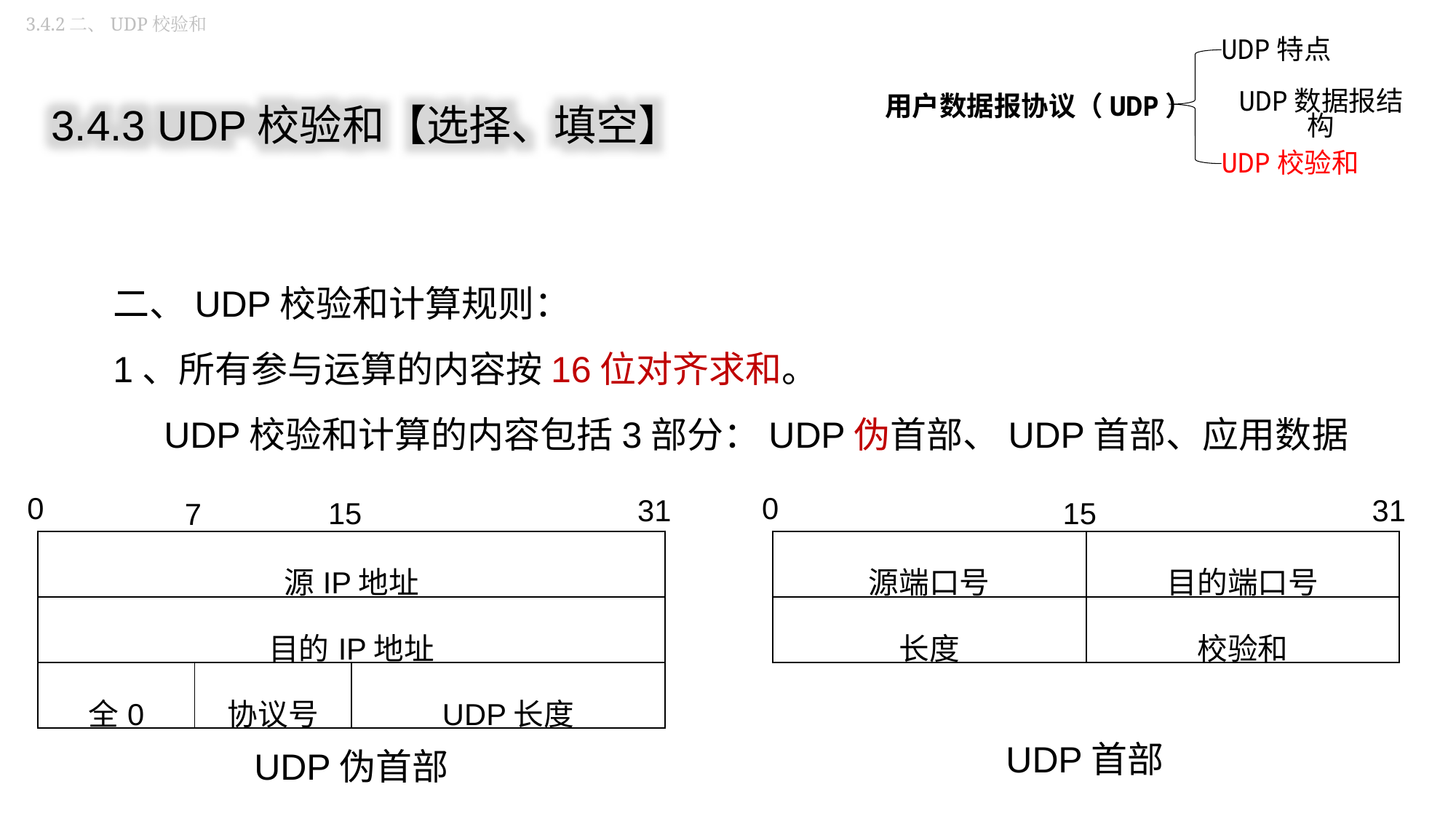

3.4.2二、UDP校验和
UDP特点

用户数据报协议（UDP）
UDP数据报结构
UDP校验和
3.4.3 UDP校验和【选择、填空】
二、UDP校验和计算规则：
1、所有参与运算的内容按16位对齐求和。
     UDP校验和计算的内容包括3部分：UDP伪首部、UDP首部、应用数据
0
0
31
31
15
15
7
| 源IP地址 |  |  |
| --- | --- | --- |
| 目的IP地址 |  |  |
| 全0 | 协议号 | UDP长度 |
| 源端口号 | 目的端口号 |
| --- | --- |
| 长度 | 校验和 |
UDP首部
UDP伪首部